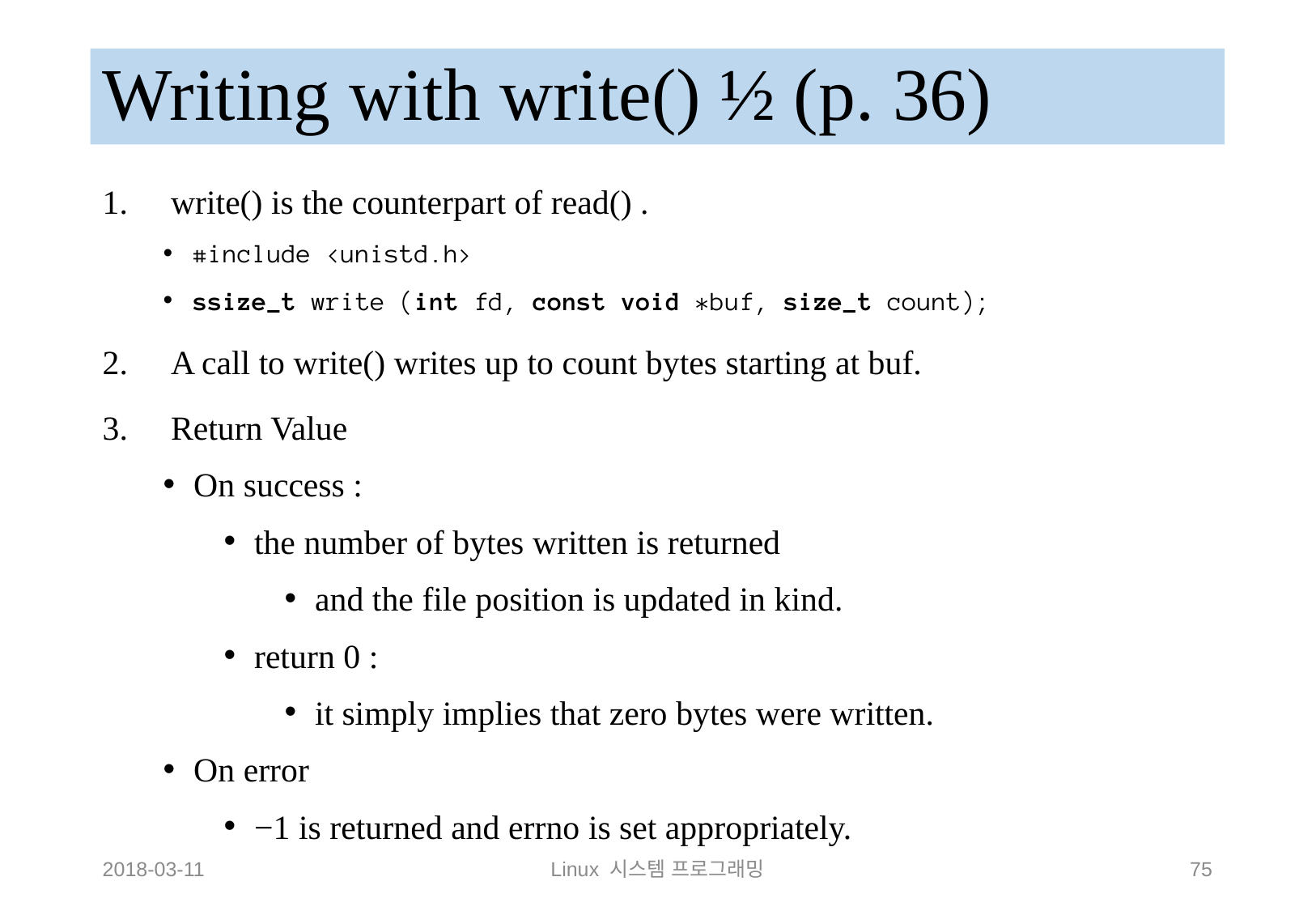

# Writing with write() ½ (p. 36)
write() is the counterpart of read() .
#include <unistd.h>
ssize_t write (int fd, const void *buf, size_t count);
A call to write() writes up to count bytes starting at buf.
Return Value
On success :
the number of bytes written is returned
and the file position is updated in kind.
return 0 :
it simply implies that zero bytes were written.
On error
−1 is returned and errno is set appropriately.
2018-03-11
Linux 시스템 프로그래밍
75